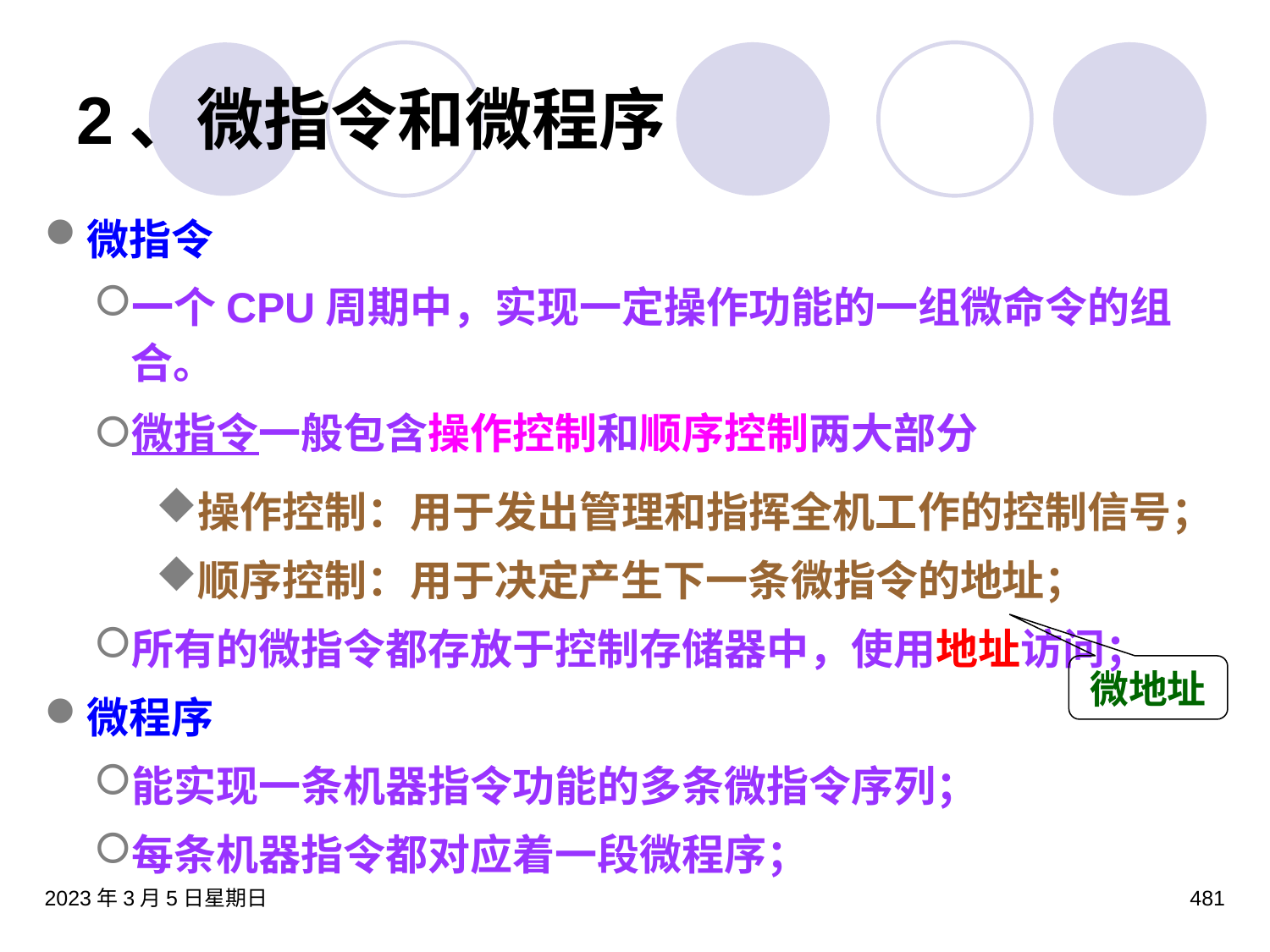

# 2、微指令和微程序
微指令
一个CPU周期中，实现一定操作功能的一组微命令的组合。
微指令一般包含操作控制和顺序控制两大部分
操作控制：用于发出管理和指挥全机工作的控制信号；
顺序控制：用于决定产生下一条微指令的地址；
所有的微指令都存放于控制存储器中，使用地址访问；
微程序
能实现一条机器指令功能的多条微指令序列；
每条机器指令都对应着一段微程序；
微地址
2023年3月5日星期日
481